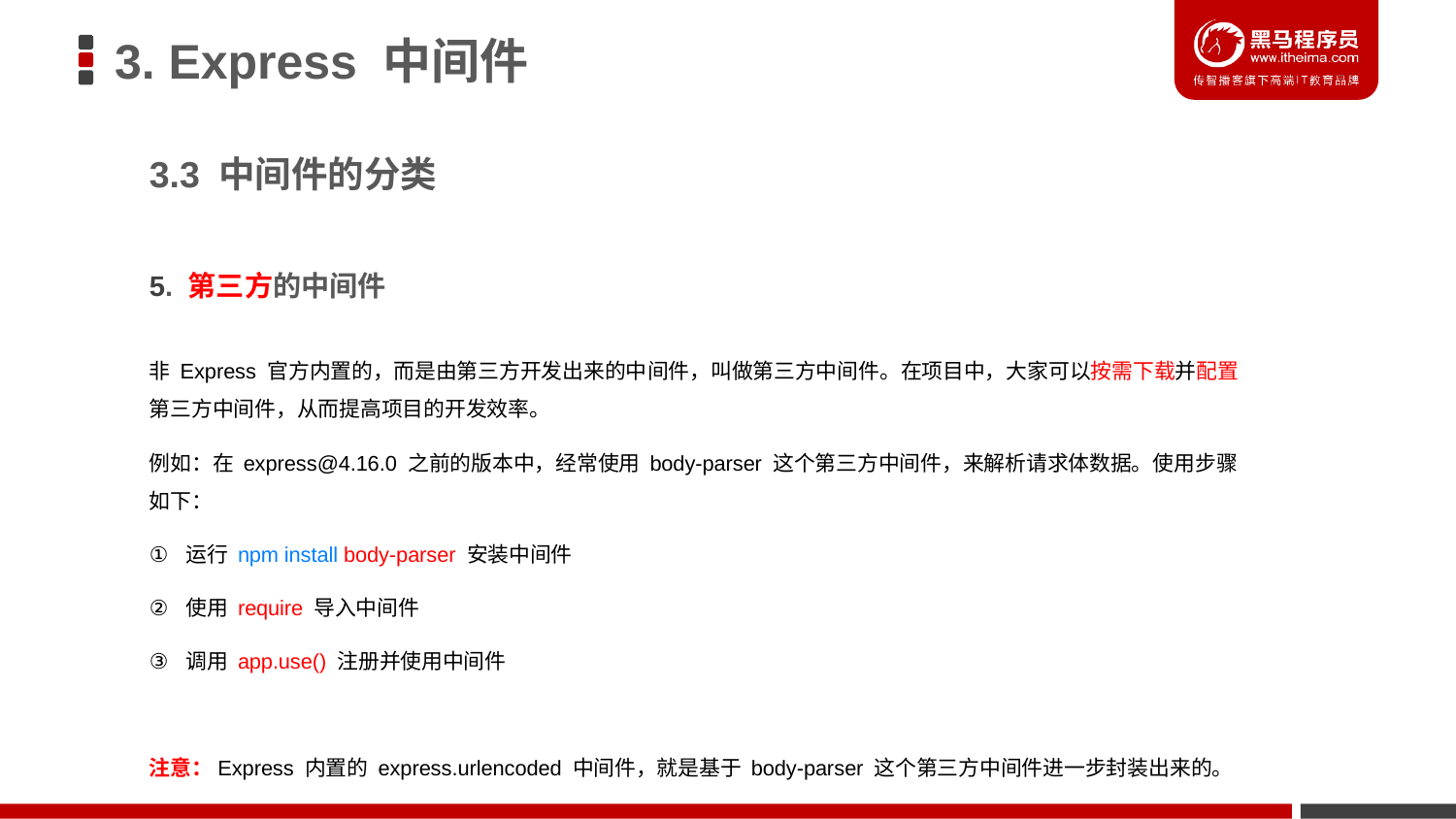

# 3. Express 中间件
3.3 中间件的分类
5. 第三方的中间件
非 Express 官方内置的，而是由第三方开发出来的中间件，叫做第三方中间件。在项目中，大家可以按需下载并配置第三方中间件，从而提高项目的开发效率。
例如：在 express@4.16.0 之前的版本中，经常使用 body-parser 这个第三方中间件，来解析请求体数据。使用步骤如下：
运行 npm install body-parser 安装中间件
使用 require 导入中间件
调用 app.use() 注册并使用中间件

注意：Express 内置的 express.urlencoded 中间件，就是基于 body-parser 这个第三方中间件进一步封装出来的。